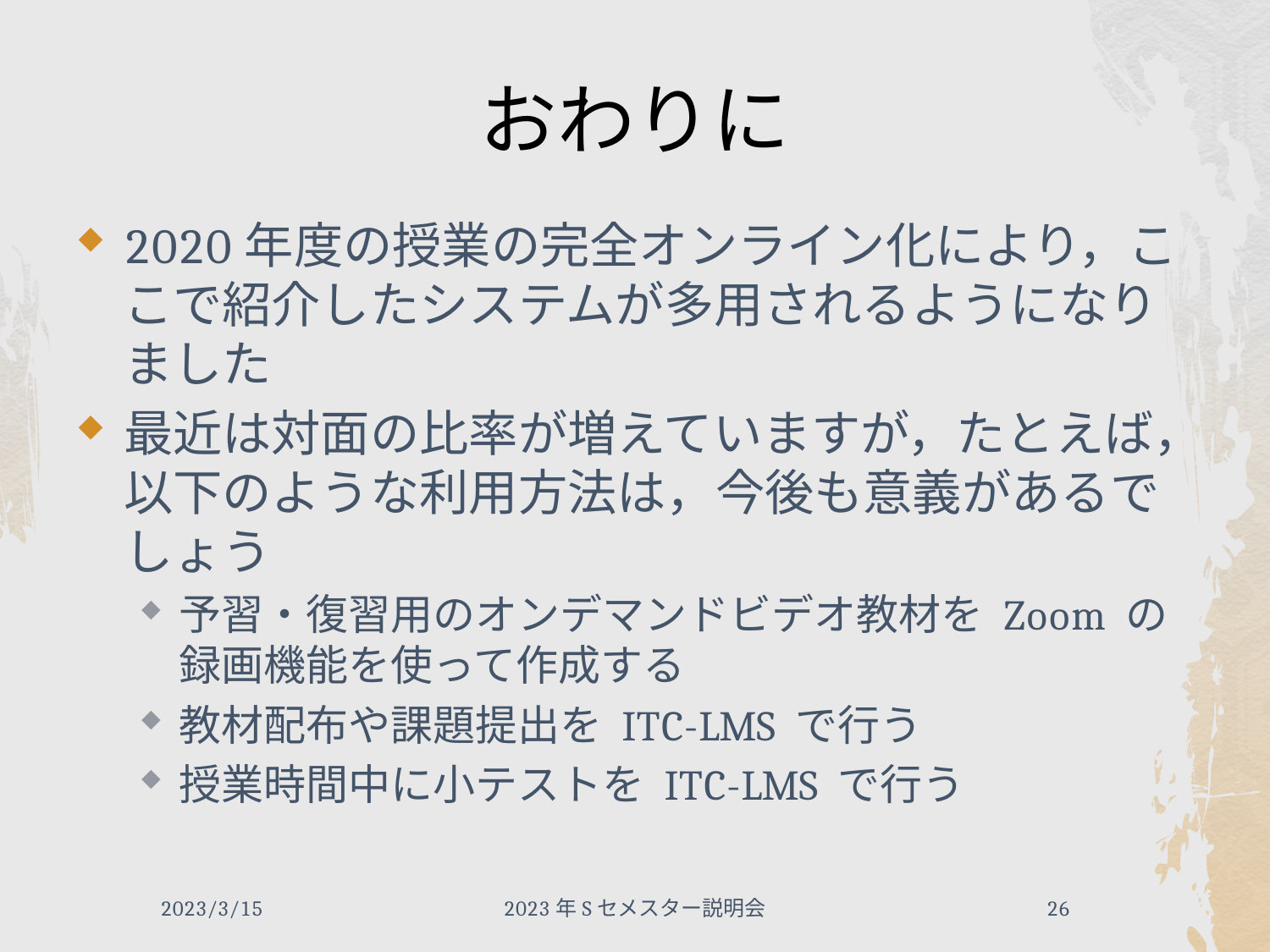

# おわりに
2020年度の授業の完全オンライン化により，ここで紹介したシステムが多用されるようになりました
最近は対面の比率が増えていますが，たとえば，以下のような利用方法は，今後も意義があるでしょう
予習・復習用のオンデマンドビデオ教材を Zoom の録画機能を使って作成する
教材配布や課題提出を ITC-LMS で行う
授業時間中に小テストを ITC-LMS で行う

2023/3/15
2023年Sセメスター説明会
26